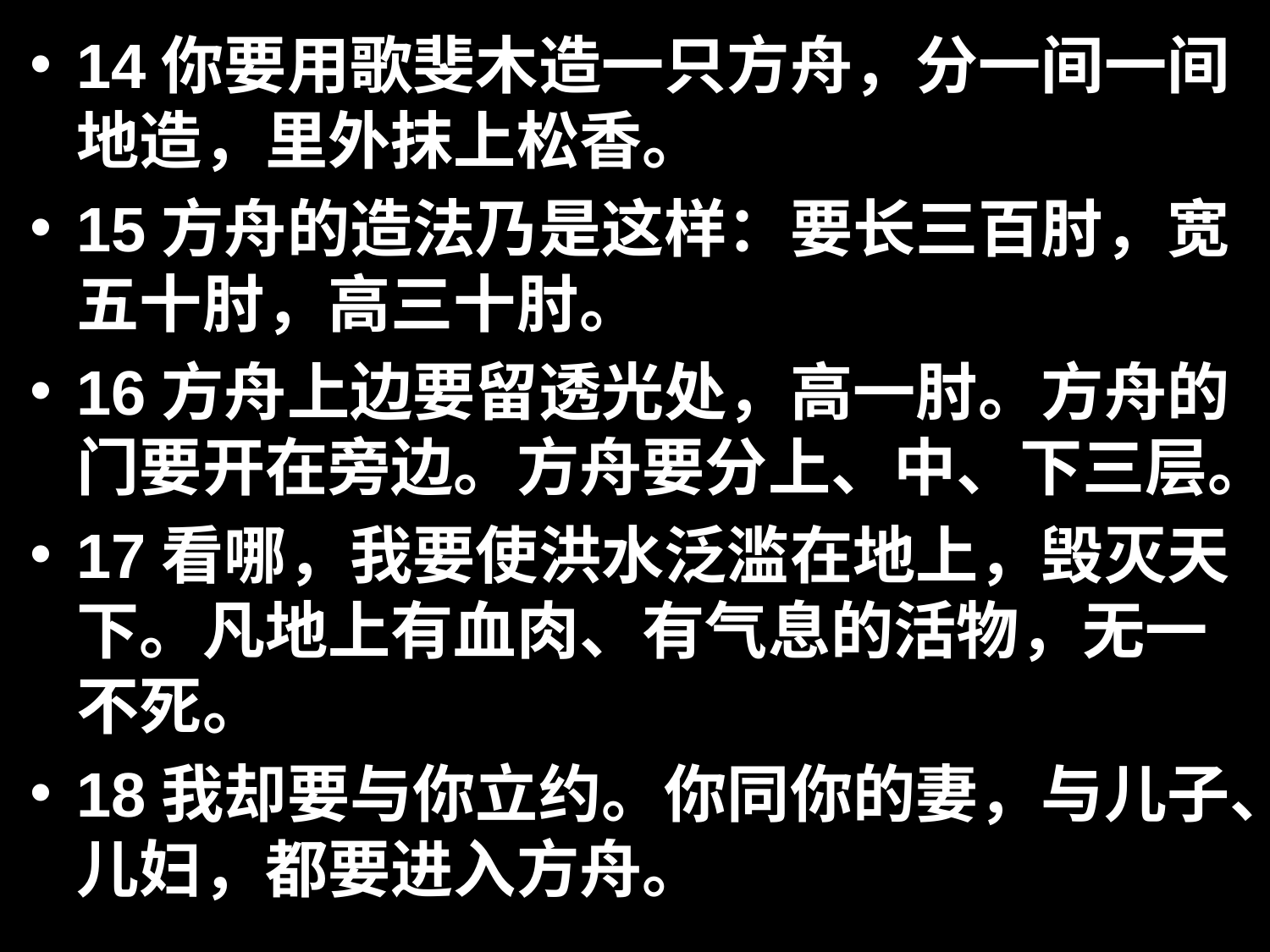

14你要用歌斐木造一只方舟，分一间一间地造，里外抹上松香。
15方舟的造法乃是这样：要长三百肘，宽五十肘，高三十肘。
16方舟上边要留透光处，高一肘。方舟的门要开在旁边。方舟要分上、中、下三层。
17看哪，我要使洪水泛滥在地上，毁灭天下。凡地上有血肉、有气息的活物，无一不死。
18我却要与你立约。你同你的妻，与儿子、儿妇，都要进入方舟。
3